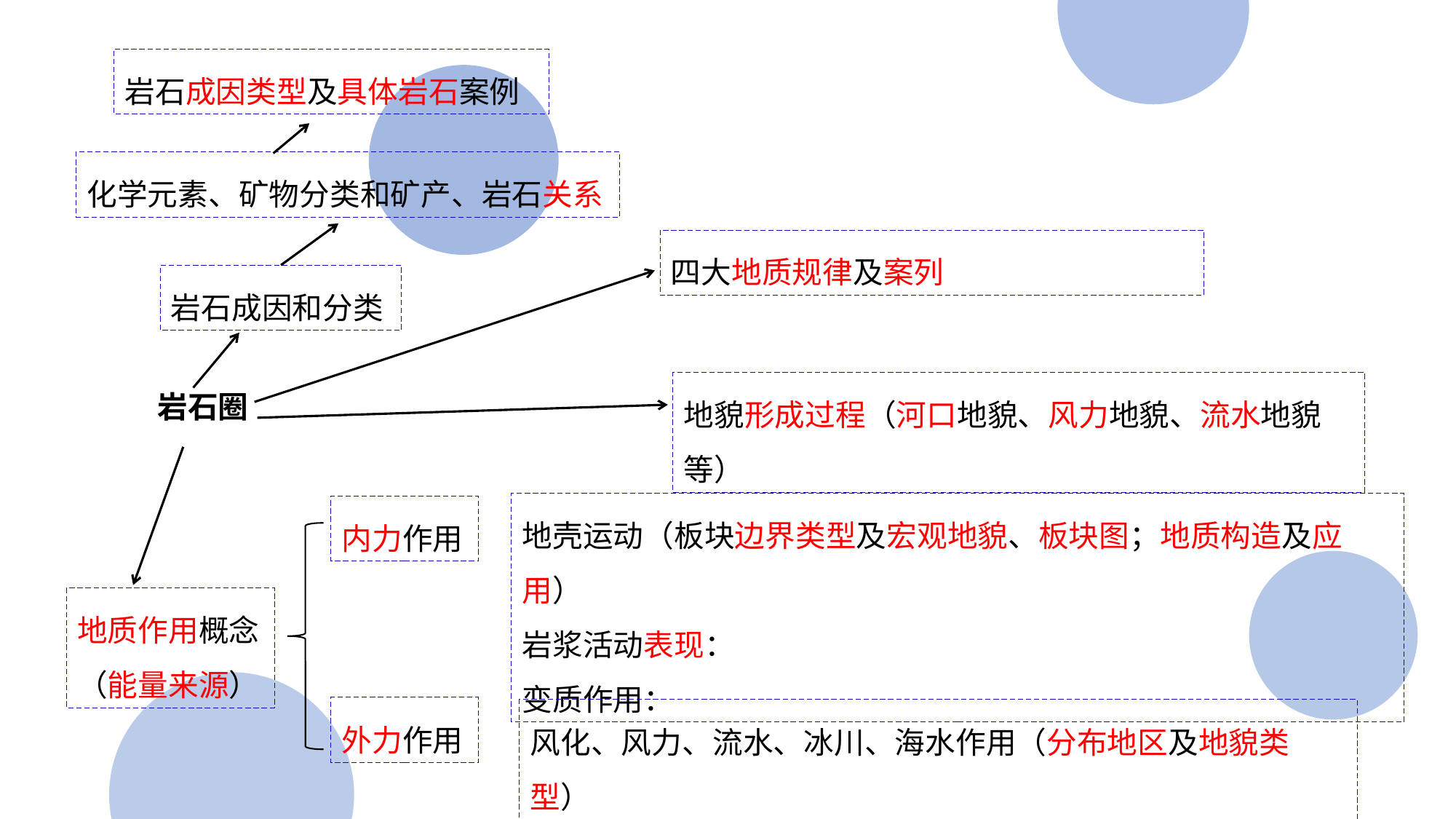

岩石成因类型及具体岩石案例

化学元素、矿物分类和矿产、岩石关系
四大地质规律及案列
岩石成因和分类
地貌形成过程（河口地貌、风力地貌、流水地貌等）
岩石圈
地壳运动（板块边界类型及宏观地貌、板块图；地质构造及应用）
岩浆活动表现：
变质作用：
内力作用

地质作用概念
（能量来源）

外力作用
风化、风力、流水、冰川、海水作用（分布地区及地貌类型）